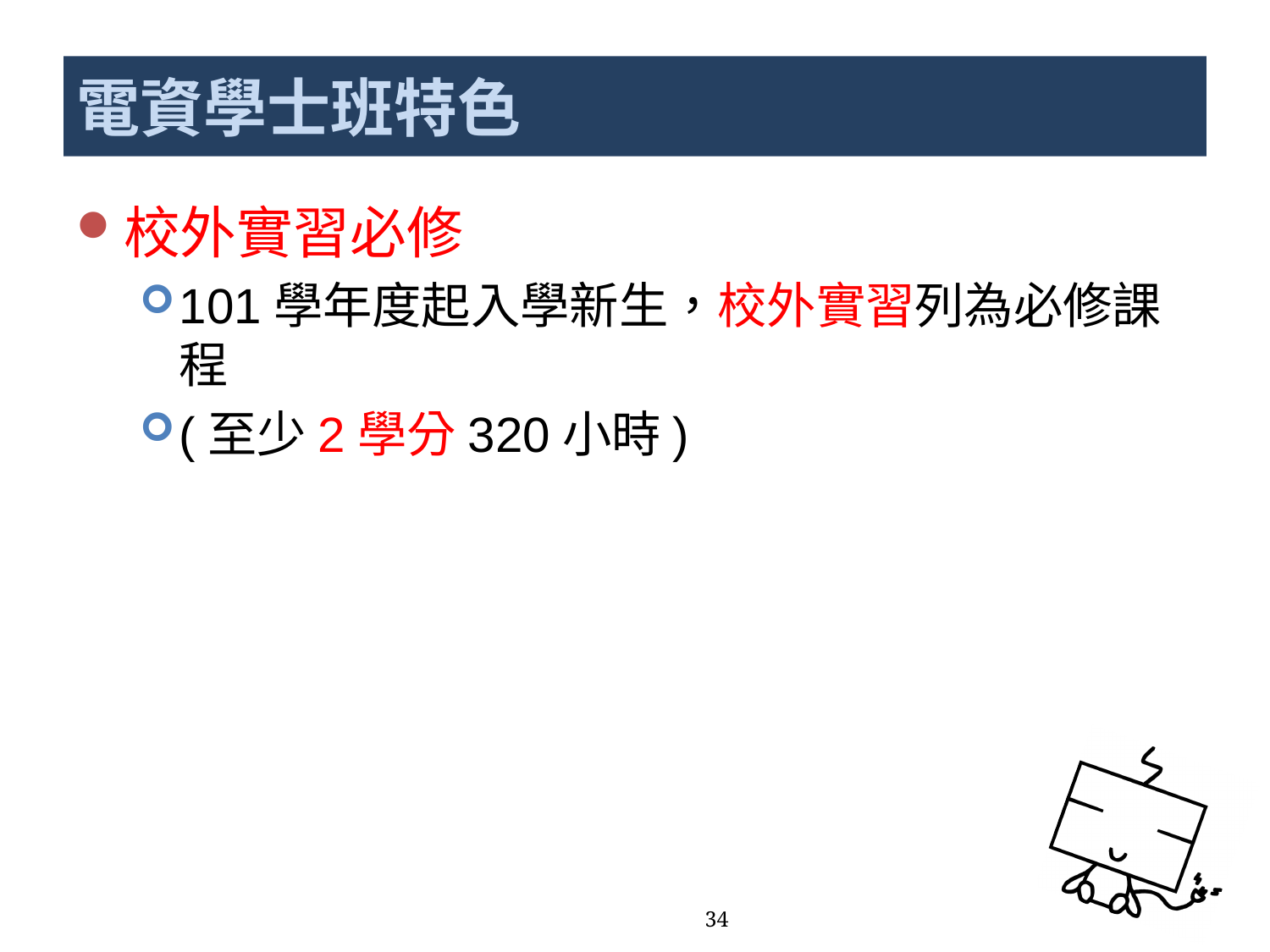

# 電資學士班特色
校外實習必修
101學年度起入學新生，校外實習列為必修課程
(至少2學分320小時)
34